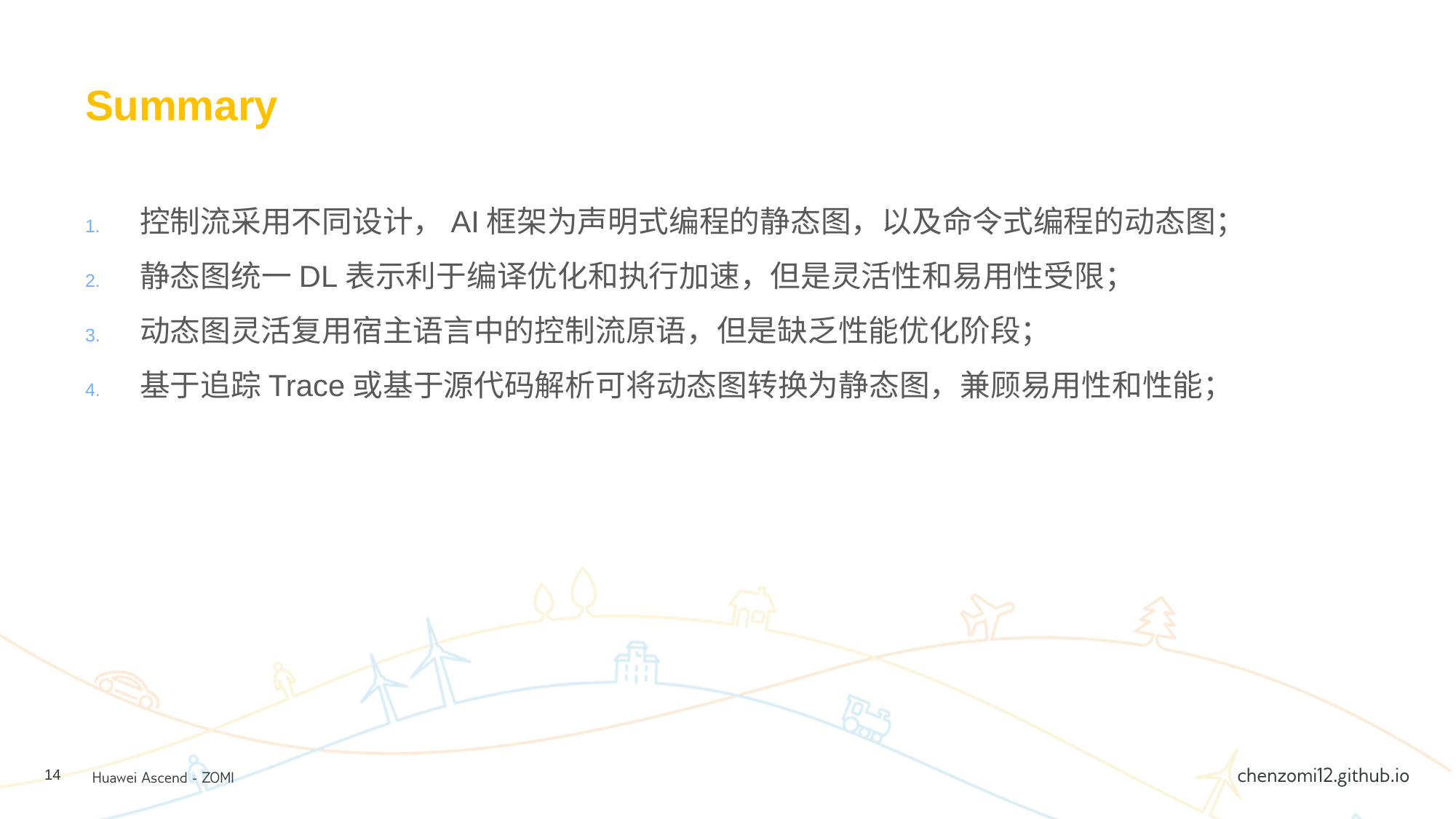

# Summary
控制流采用不同设计，AI框架为声明式编程的静态图，以及命令式编程的动态图；
静态图统一DL表示利于编译优化和执行加速，但是灵活性和易用性受限；
动态图灵活复用宿主语言中的控制流原语，但是缺乏性能优化阶段；
基于追踪Trace或基于源代码解析可将动态图转换为静态图，兼顾易用性和性能；